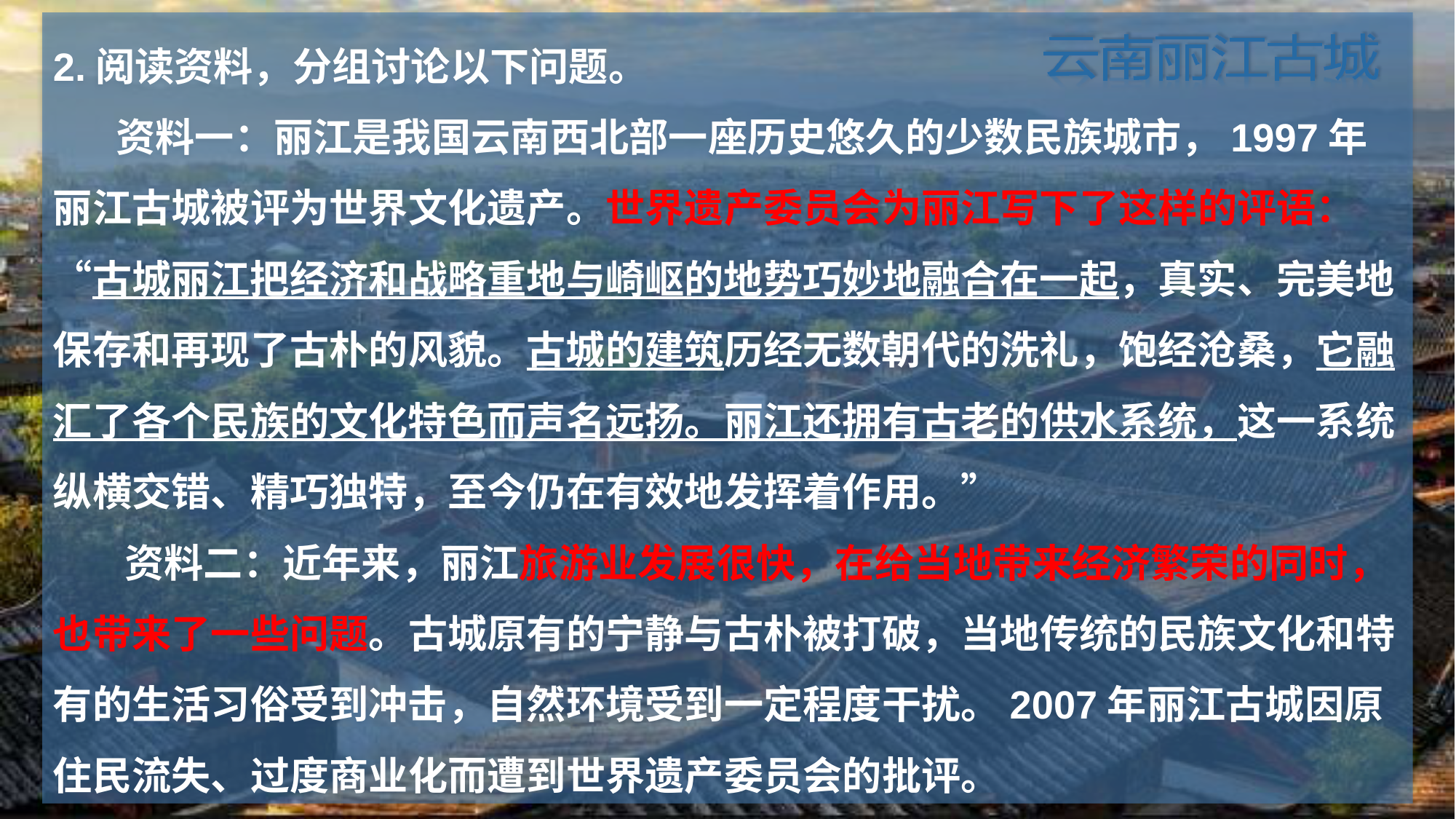

2.阅读资料，分组讨论以下问题。
      资料一：丽江是我国云南西北部一座历史悠久的少数民族城市，1997年丽江古城被评为世界文化遗产。世界遗产委员会为丽江写下了这样的评语：“古城丽江把经济和战略重地与崎岖的地势巧妙地融合在一起，真实、完美地保存和再现了古朴的风貌。古城的建筑历经无数朝代的洗礼，饱经沧桑，它融汇了各个民族的文化特色而声名远扬。丽江还拥有古老的供水系统，这一系统纵横交错、精巧独特，至今仍在有效地发挥着作用。”
       资料二：近年来，丽江旅游业发展很快，在给当地带来经济繁荣的同时，也带来了一些问题。古城原有的宁静与古朴被打破，当地传统的民族文化和特有的生活习俗受到冲击，自然环境受到一定程度干扰。2007年丽江古城因原住民流失、过度商业化而遭到世界遗产委员会的批评。